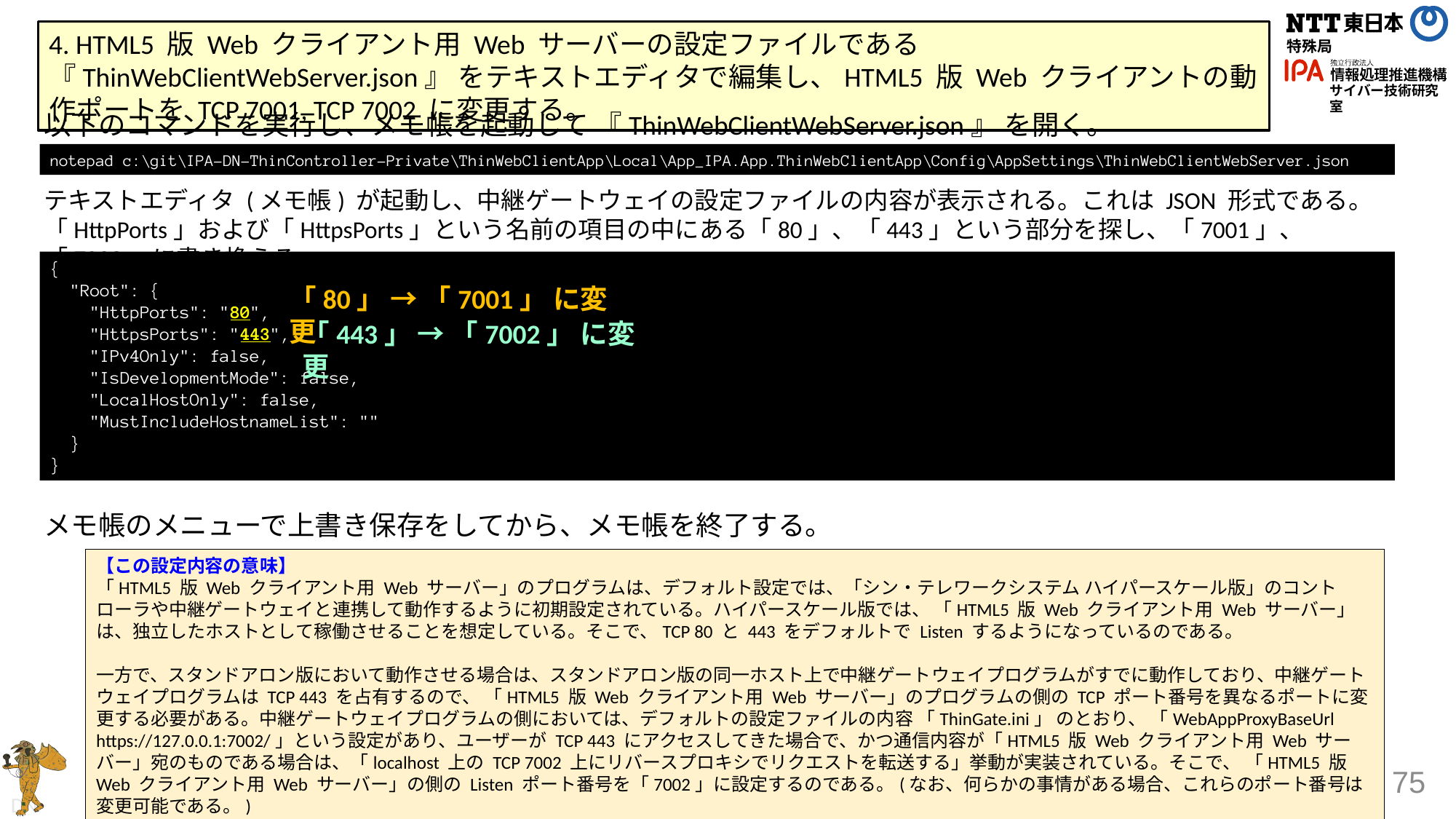

4. HTML5 版 Web クライアント用 Web サーバーの設定ファイルである 『ThinWebClientWebServer.json』 をテキストエディタで編集し、HTML5 版 Web クライアントの動作ポートを TCP 7001, TCP 7002 に変更する。
以下のコマンドを実行し、メモ帳を起動して 『ThinWebClientWebServer.json』 を開く。
notepad c:\git\IPA-DN-ThinController-Private\ThinWebClientApp\Local\App_IPA.App.ThinWebClientApp\Config\AppSettings\ThinWebClientWebServer.json
テキストエディタ (メモ帳) が起動し、中継ゲートウェイの設定ファイルの内容が表示される。これは JSON 形式である。
「HttpPorts」および「HttpsPorts」という名前の項目の中にある「80」、「443」という部分を探し、「7001」、「7002」に書き換える。
{
  "Root": {
    "HttpPorts": "80",
    "HttpsPorts": "443",
    "IPv4Only": false,
    "IsDevelopmentMode": false,
    "LocalHostOnly": false,
    "MustIncludeHostnameList": ""
  }
}
「80」 → 「7001」 に変更
「443」 → 「7002」 に変更
メモ帳のメニューで上書き保存をしてから、メモ帳を終了する。
【この設定内容の意味】
「HTML5 版 Web クライアント用 Web サーバー」のプログラムは、デフォルト設定では、「シン・テレワークシステム ハイパースケール版」のコントローラや中継ゲートウェイと連携して動作するように初期設定されている。ハイパースケール版では、 「HTML5 版 Web クライアント用 Web サーバー」は、独立したホストとして稼働させることを想定している。そこで、TCP 80 と 443 をデフォルトで Listen するようになっているのである。

一方で、スタンドアロン版において動作させる場合は、スタンドアロン版の同一ホスト上で中継ゲートウェイプログラムがすでに動作しており、中継ゲートウェイプログラムは TCP 443 を占有するので、 「HTML5 版 Web クライアント用 Web サーバー」のプログラムの側の TCP ポート番号を異なるポートに変更する必要がある。中継ゲートウェイプログラムの側においては、デフォルトの設定ファイルの内容 「ThinGate.ini」 のとおり、 「WebAppProxyBaseUrl     https://127.0.0.1:7002/」という設定があり、ユーザーが TCP 443 にアクセスしてきた場合で、かつ通信内容が「HTML5 版 Web クライアント用 Web サーバー」宛のものである場合は、「localhost 上の TCP 7002 上にリバースプロキシでリクエストを転送する」挙動が実装されている。そこで、 「HTML5 版 Web クライアント用 Web サーバー」の側の Listen ポート番号を「7002」に設定するのである。(なお、何らかの事情がある場合、これらのポート番号は変更可能である。)
75